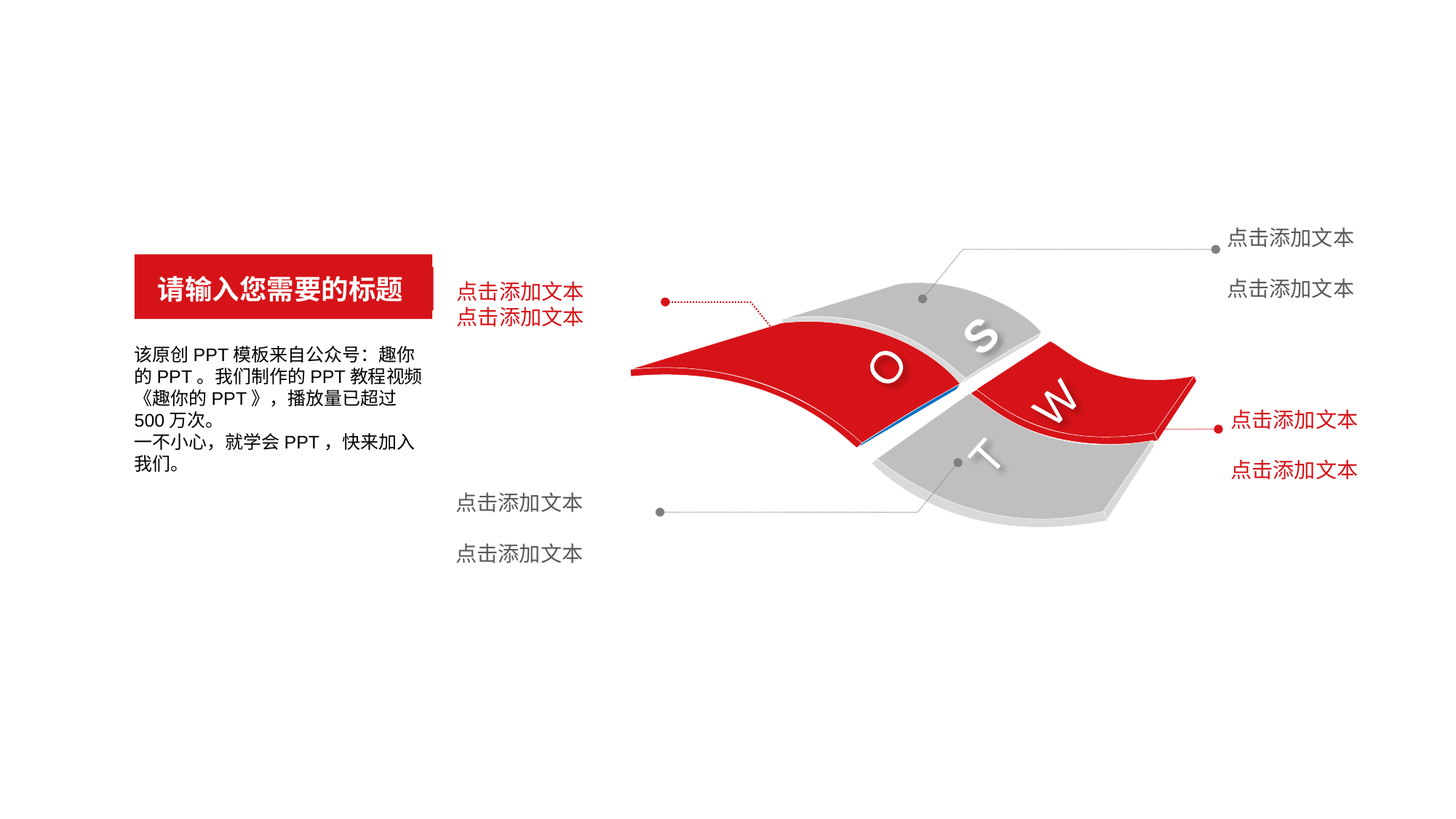

点击添加文本
点击添加文本

请输入您需要的标题
点击添加文本
点击添加文本

O

S

该原创PPT模板来自公众号：趣你的PPT。我们制作的PPT教程视频《趣你的PPT》，播放量已超过500万次。
一不小心，就学会PPT，快来加入我们。

W
点击添加文本
点击添加文本
T

点击添加文本
点击添加文本